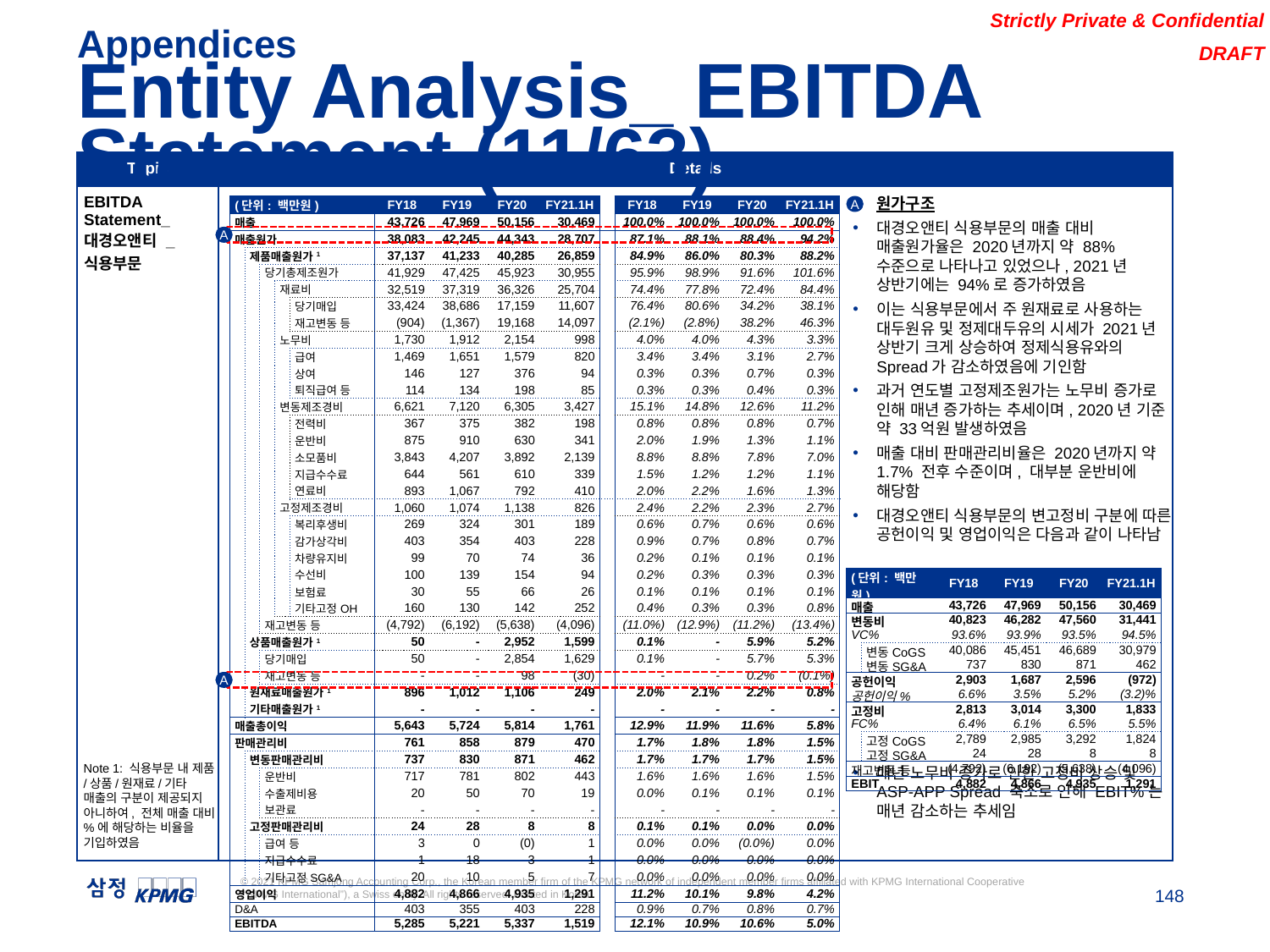

Appendices
Entity Analysis_ EBITDA Statement (11/63)
| Topic | Details |
| --- | --- |
| EBITDA Statement\_ 대경오앤티 \_식용부문 |  |
원가구조
대경오앤티 식용부문의 매출 대비 매출원가율은 2020년까지 약 88% 수준으로 나타나고 있었으나, 2021년 상반기에는 94%로 증가하였음
이는 식용부문에서 주 원재료로 사용하는 대두원유 및 정제대두유의 시세가 2021년 상반기 크게 상승하여 정제식용유와의 Spread가 감소하였음에 기인함
과거 연도별 고정제조원가는 노무비 증가로 인해 매년 증가하는 추세이며, 2020년 기준 약 33억원 발생하였음
매출 대비 판매관리비율은 2020년까지 약 1.7% 전후 수준이며, 대부분 운반비에 해당함
대경오앤티 식용부문의 변고정비 구분에 따른 공헌이익 및 영업이익은 다음과 같이 나타남

매년 노무비 증가로 인한 고정비 상승 및 ASP-APP Spread 축소로 인해 EBIT%는 매년 감소하는 추세임

| (단위: 백만원) |  |  |  |  | FY18 | FY19 | FY20 | FY21.1H |  | FY18 | FY19 | FY20 | FY21.1H |
| --- | --- | --- | --- | --- | --- | --- | --- | --- | --- | --- | --- | --- | --- |
| 매출 |  |  |  |  | 43,726 | 47,969 | 50,156 | 30,469 |  | 100.0% | 100.0% | 100.0% | 100.0% |
| 매출원가 |  |  |  |  | 38,083 | 42,245 | 44,343 | 28,707 |  | 87.1% | 88.1% | 88.4% | 94.2% |
|  | 제품매출원가1 |  |  |  | 37,137 | 41,233 | 40,285 | 26,859 |  | 84.9% | 86.0% | 80.3% | 88.2% |
|  |  | 당기총제조원가 |  |  | 41,929 | 47,425 | 45,923 | 30,955 |  | 95.9% | 98.9% | 91.6% | 101.6% |
|  |  |  | 재료비 |  | 32,519 | 37,319 | 36,326 | 25,704 |  | 74.4% | 77.8% | 72.4% | 84.4% |
|  |  |  |  | 당기매입 | 33,424 | 38,686 | 17,159 | 11,607 |  | 76.4% | 80.6% | 34.2% | 38.1% |
|  |  |  |  | 재고변동 등 | (904) | (1,367) | 19,168 | 14,097 |  | (2.1%) | (2.8%) | 38.2% | 46.3% |
|  |  |  | 노무비 |  | 1,730 | 1,912 | 2,154 | 998 |  | 4.0% | 4.0% | 4.3% | 3.3% |
|  |  |  |  | 급여 | 1,469 | 1,651 | 1,579 | 820 |  | 3.4% | 3.4% | 3.1% | 2.7% |
|  |  |  |  | 상여 | 146 | 127 | 376 | 94 |  | 0.3% | 0.3% | 0.7% | 0.3% |
|  |  |  |  | 퇴직급여 등 | 114 | 134 | 198 | 85 |  | 0.3% | 0.3% | 0.4% | 0.3% |
|  |  |  | 변동제조경비 |  | 6,621 | 7,120 | 6,305 | 3,427 |  | 15.1% | 14.8% | 12.6% | 11.2% |
|  |  |  |  | 전력비 | 367 | 375 | 382 | 198 |  | 0.8% | 0.8% | 0.8% | 0.7% |
|  |  |  |  | 운반비 | 875 | 910 | 630 | 341 |  | 2.0% | 1.9% | 1.3% | 1.1% |
|  |  |  |  | 소모품비 | 3,843 | 4,207 | 3,892 | 2,139 |  | 8.8% | 8.8% | 7.8% | 7.0% |
|  |  |  |  | 지급수수료 | 644 | 561 | 610 | 339 |  | 1.5% | 1.2% | 1.2% | 1.1% |
|  |  |  |  | 연료비 | 893 | 1,067 | 792 | 410 |  | 2.0% | 2.2% | 1.6% | 1.3% |
|  |  |  | 고정제조경비 |  | 1,060 | 1,074 | 1,138 | 826 |  | 2.4% | 2.2% | 2.3% | 2.7% |
|  |  |  |  | 복리후생비 | 269 | 324 | 301 | 189 |  | 0.6% | 0.7% | 0.6% | 0.6% |
|  |  |  |  | 감가상각비 | 403 | 354 | 403 | 228 |  | 0.9% | 0.7% | 0.8% | 0.7% |
|  |  |  |  | 차량유지비 | 99 | 70 | 74 | 36 |  | 0.2% | 0.1% | 0.1% | 0.1% |
|  |  |  |  | 수선비 | 100 | 139 | 154 | 94 |  | 0.2% | 0.3% | 0.3% | 0.3% |
|  |  |  |  | 보험료 | 30 | 55 | 66 | 26 |  | 0.1% | 0.1% | 0.1% | 0.1% |
|  |  |  |  | 기타고정OH | 160 | 130 | 142 | 252 |  | 0.4% | 0.3% | 0.3% | 0.8% |
|  |  | 재고변동 등 |  |  | (4,792) | (6,192) | (5,638) | (4,096) |  | (11.0%) | (12.9%) | (11.2%) | (13.4%) |
|  | 상품매출원가1 |  |  |  | 50 | - | 2,952 | 1,599 |  | 0.1% | - | 5.9% | 5.2% |
|  |  | 당기매입 |  |  | 50 | - | 2,854 | 1,629 |  | 0.1% | - | 5.7% | 5.3% |
|  |  | 재고변동 등 |  |  | - | - | 98 | (30) |  | - | - | 0.2% | (0.1%) |
|  | 원재료매출원가1 |  |  |  | 896 | 1,012 | 1,106 | 249 |  | 2.0% | 2.1% | 2.2% | 0.8% |
|  | 기타매출원가1 |  |  |  | - | - | - | - |  | - | - | - | - |
| 매출총이익 |  |  |  |  | 5,643 | 5,724 | 5,814 | 1,761 |  | 12.9% | 11.9% | 11.6% | 5.8% |
| 판매관리비 |  |  |  |  | 761 | 858 | 879 | 470 |  | 1.7% | 1.8% | 1.8% | 1.5% |
|  | 변동판매관리비 |  |  |  | 737 | 830 | 871 | 462 |  | 1.7% | 1.7% | 1.7% | 1.5% |
|  |  | 운반비 |  |  | 717 | 781 | 802 | 443 |  | 1.6% | 1.6% | 1.6% | 1.5% |
|  |  | 수출제비용 |  |  | 20 | 50 | 70 | 19 |  | 0.0% | 0.1% | 0.1% | 0.1% |
|  |  | 보관료 |  |  | - | - | - | - |  | - | - | - | - |
|  | 고정판매관리비 |  |  |  | 24 | 28 | 8 | 8 |  | 0.1% | 0.1% | 0.0% | 0.0% |
|  |  | 급여 등 |  |  | 3 | 0 | (0) | 1 |  | 0.0% | 0.0% | (0.0%) | 0.0% |
|  |  | 지급수수료 |  |  | 1 | 18 | 3 | 1 |  | 0.0% | 0.0% | 0.0% | 0.0% |
|  |  | 기타고정SG&A |  |  | 20 | 10 | 5 | 7 |  | 0.0% | 0.0% | 0.0% | 0.0% |
| 영업이익 |  |  |  |  | 4,882 | 4,866 | 4,935 | 1,291 |  | 11.2% | 10.1% | 9.8% | 4.2% |
| D&A |  |  |  |  | 403 | 355 | 403 | 228 |  | 0.9% | 0.7% | 0.8% | 0.7% |
| EBITDA |  |  |  |  | 5,285 | 5,221 | 5,337 | 1,519 |  | 12.1% | 10.9% | 10.6% | 5.0% |
A
A

| (단위: 백만원) |  | FY18 | FY19 | FY20 | FY21.1H |
| --- | --- | --- | --- | --- | --- |
| 매출 |  | 43,726 | 47,969 | 50,156 | 30,469 |
| 변동비 |  | 40,823 | 46,282 | 47,560 | 31,441 |
| VC% |  | 93.6% | 93.9% | 93.5% | 94.5% |
|  | 변동CoGS | 40,086 | 45,451 | 46,689 | 30,979 |
|  | 변동SG&A | 737 | 830 | 871 | 462 |
| 공헌이익 |  | 2,903 | 1,687 | 2,596 | (972) |
| 공헌이익% |  | 6.6% | 3.5% | 5.2% | (3.2)% |
| 고정비 |  | 2,813 | 3,014 | 3,300 | 1,833 |
| FC% |  | 6.4% | 6.1% | 6.5% | 5.5% |
|  | 고정CoGS | 2,789 | 2,985 | 3,292 | 1,824 |
|  | 고정SG&A | 24 | 28 | 8 | 8 |
| 재고변동 등 |  | (4,792) | (6,192) | (5,638) | (4,096) |
| EBIT |  | 4,882 | 4,866 | 4,935 | 1,291 |
A

Note 1: 식용부문 내 제품/상품/원재료/기타 매출의 구분이 제공되지 아니하여, 전체 매출 대비 %에 해당하는 비율을 기입하였음